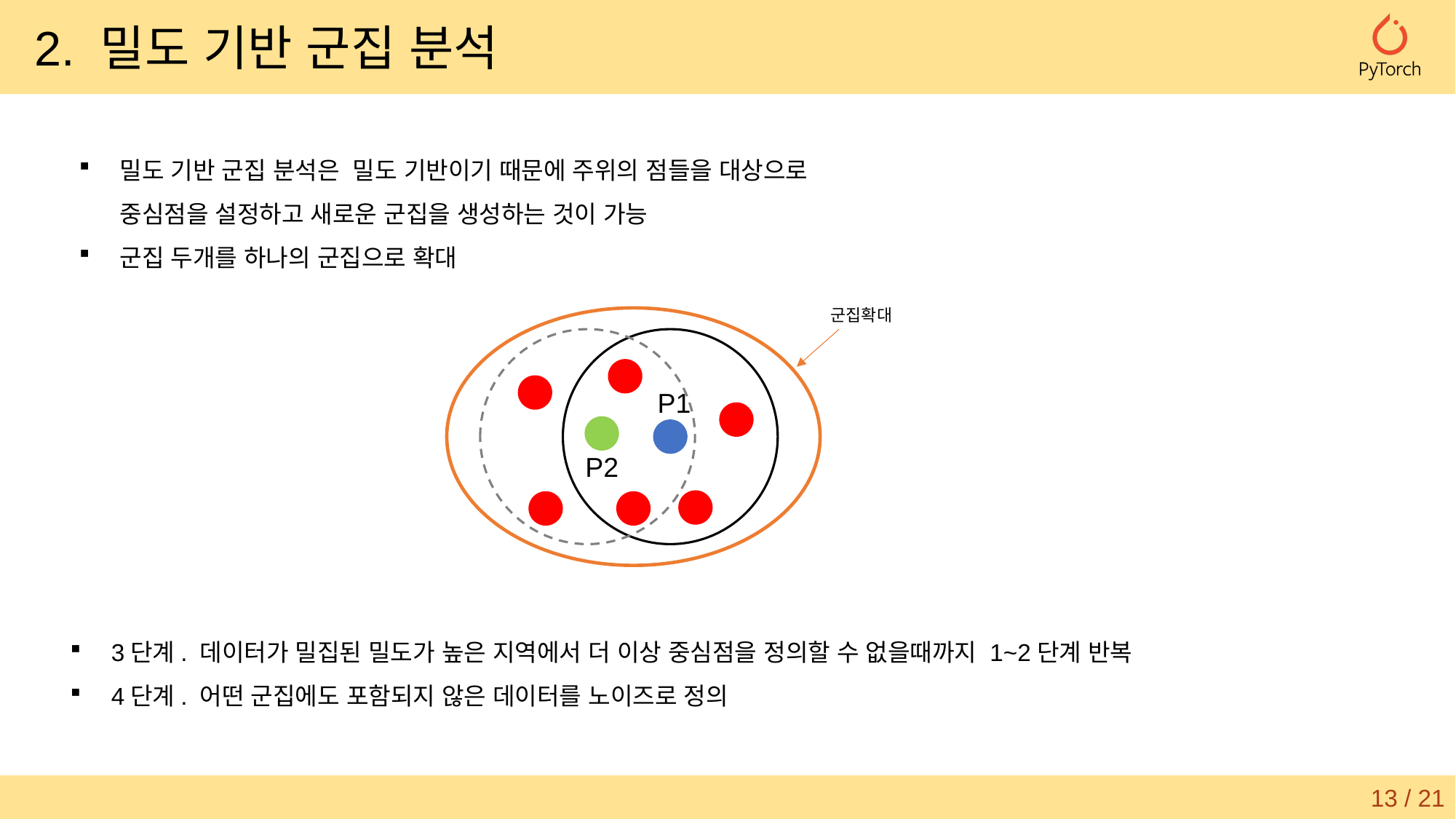

2. 밀도 기반 군집 분석
밀도 기반 군집 분석은  밀도 기반이기 때문에 주위의 점들을 대상으로
중심점을 설정하고 새로운 군집을 생성하는 것이 가능
군집 두개를 하나의 군집으로 확대
군집확대

P1
P2
3단계. 데이터가 밀집된 밀도가 높은 지역에서 더 이상 중심점을 정의할 수 없을때까지 1~2단계 반복
4단계. 어떤 군집에도 포함되지 않은 데이터를 노이즈로 정의
13 / 21